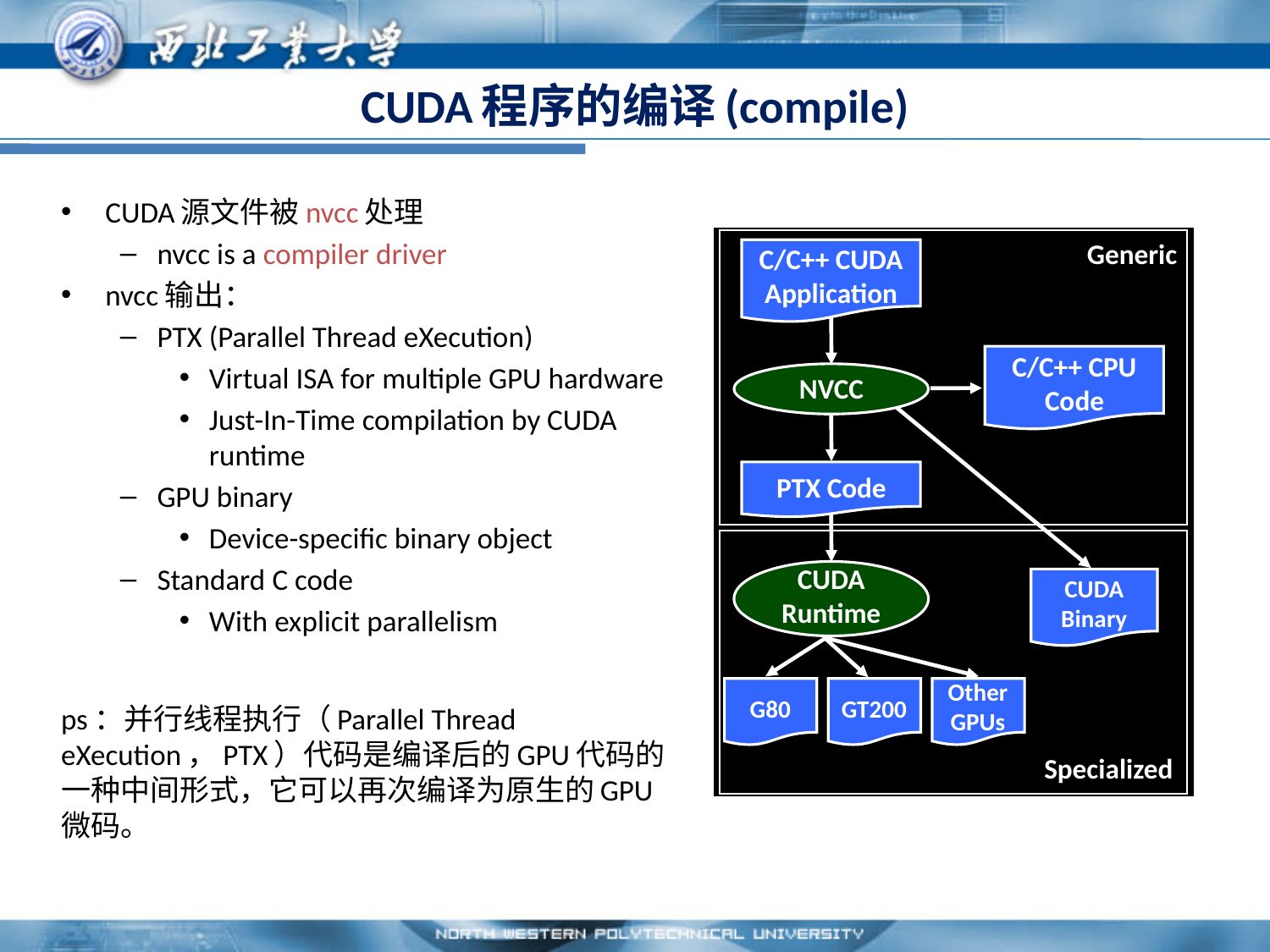

# CUDA程序的编译(compile)
CUDA源文件被nvcc处理
nvcc is a compiler driver
nvcc输出：
PTX (Parallel Thread eXecution)
Virtual ISA for multiple GPU hardware
Just-In-Time compilation by CUDA runtime
GPU binary
Device-specific binary object
Standard C code
With explicit parallelism

ps：并行线程执行（Parallel Thread eXecution，PTX）代码是编译后的GPU代码的一种中间形式，它可以再次编译为原生的GPU微码。

Generic

C/C++ CUDA Application

C/C++ CPU Code

NVCC

PTX Code

CUDA Runtime

CUDA Binary

Other GPUs

G80
GT200
Specialized